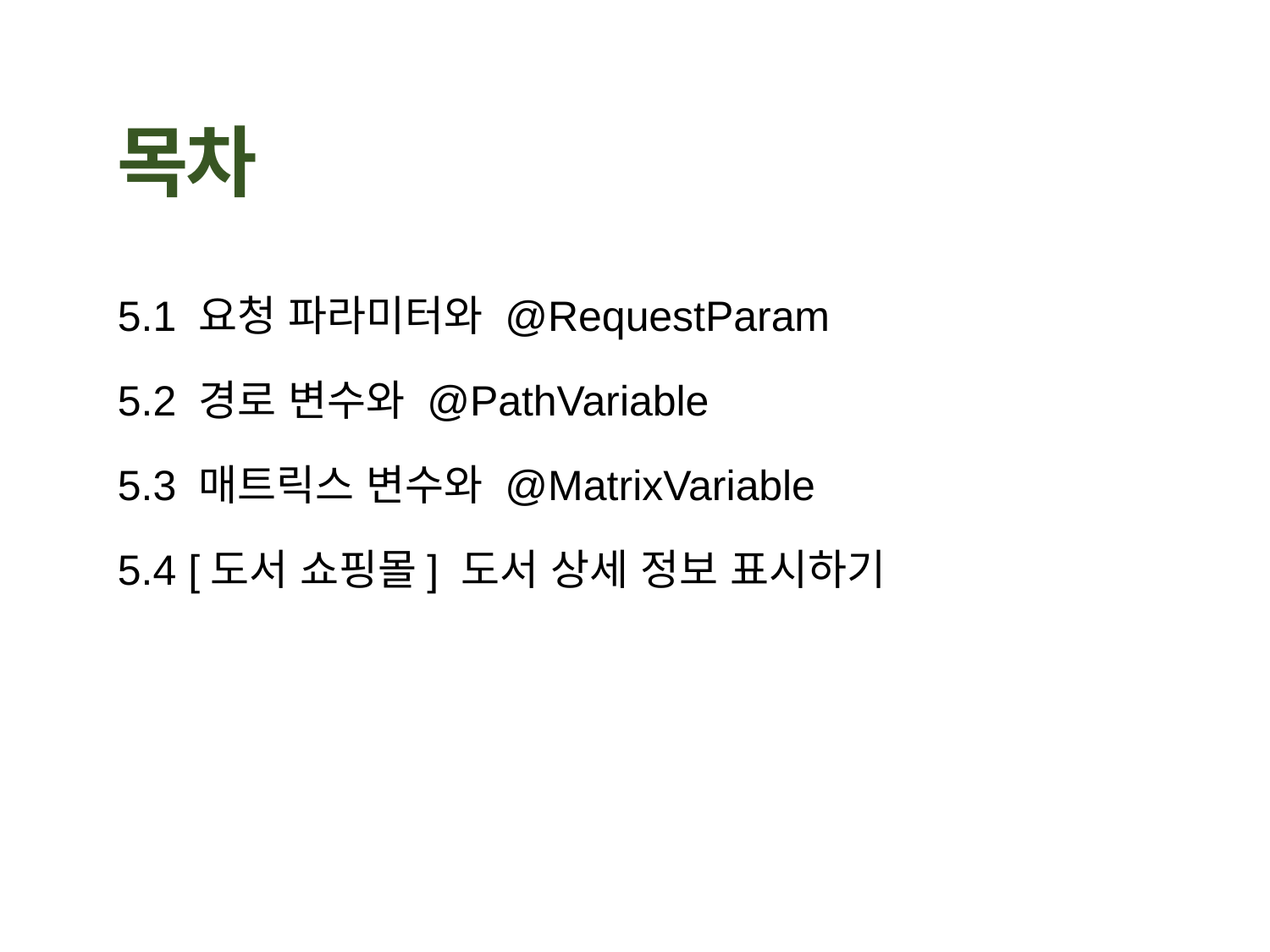

5.1 요청 파라미터와 @RequestParam
5.2 경로 변수와 @PathVariable
5.3 매트릭스 변수와 @MatrixVariable
5.4 [도서 쇼핑몰] 도서 상세 정보 표시하기